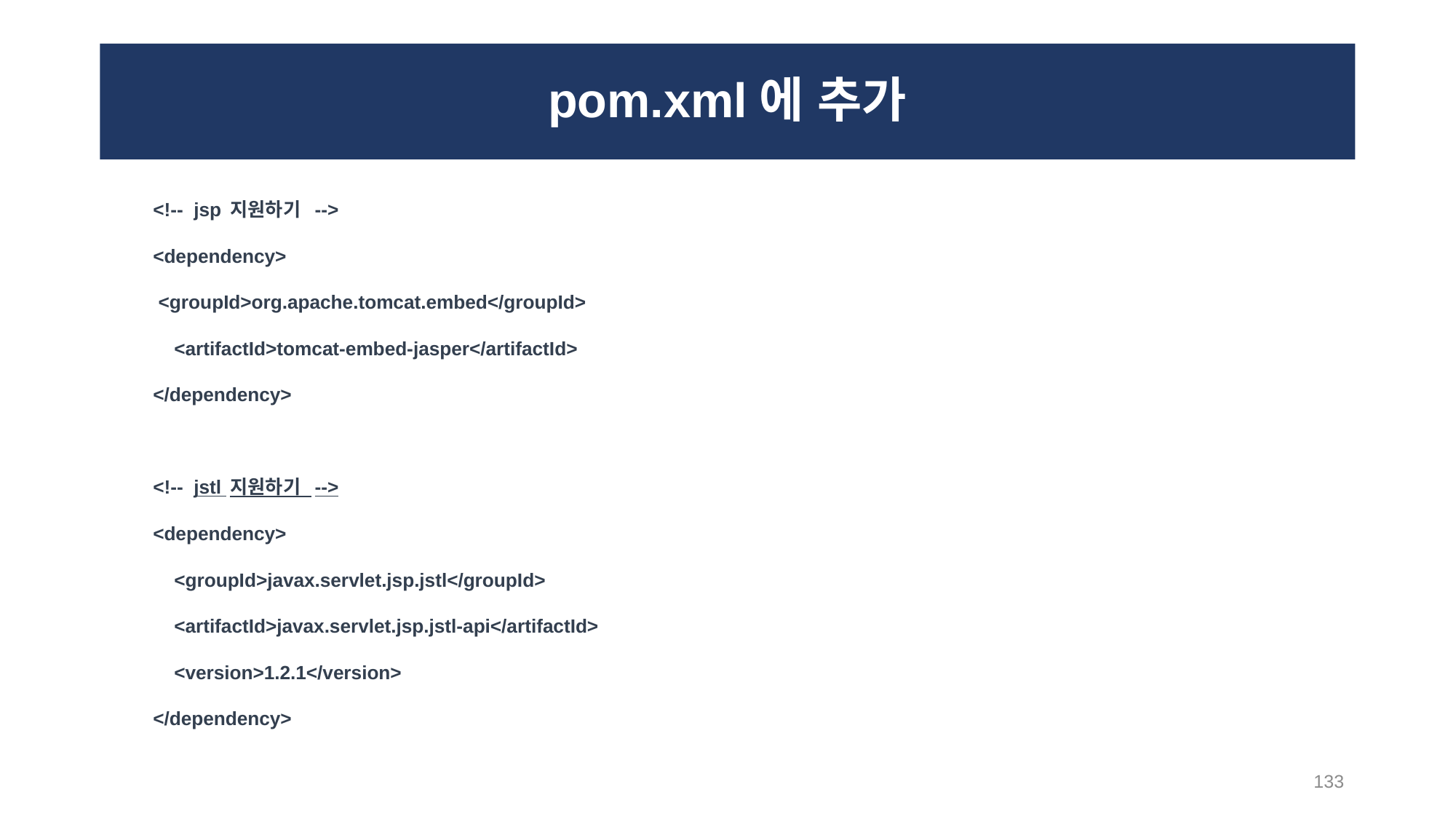

# pom.xml에 추가
        <!--  jsp 지원하기  -->
        <dependency>
         <groupId>org.apache.tomcat.embed</groupId>
            <artifactId>tomcat-embed-jasper</artifactId>
        </dependency>

        <!--  jstl 지원하기  -->
        <dependency>
            <groupId>javax.servlet.jsp.jstl</groupId>
            <artifactId>javax.servlet.jsp.jstl-api</artifactId>
            <version>1.2.1</version>
        </dependency>
133